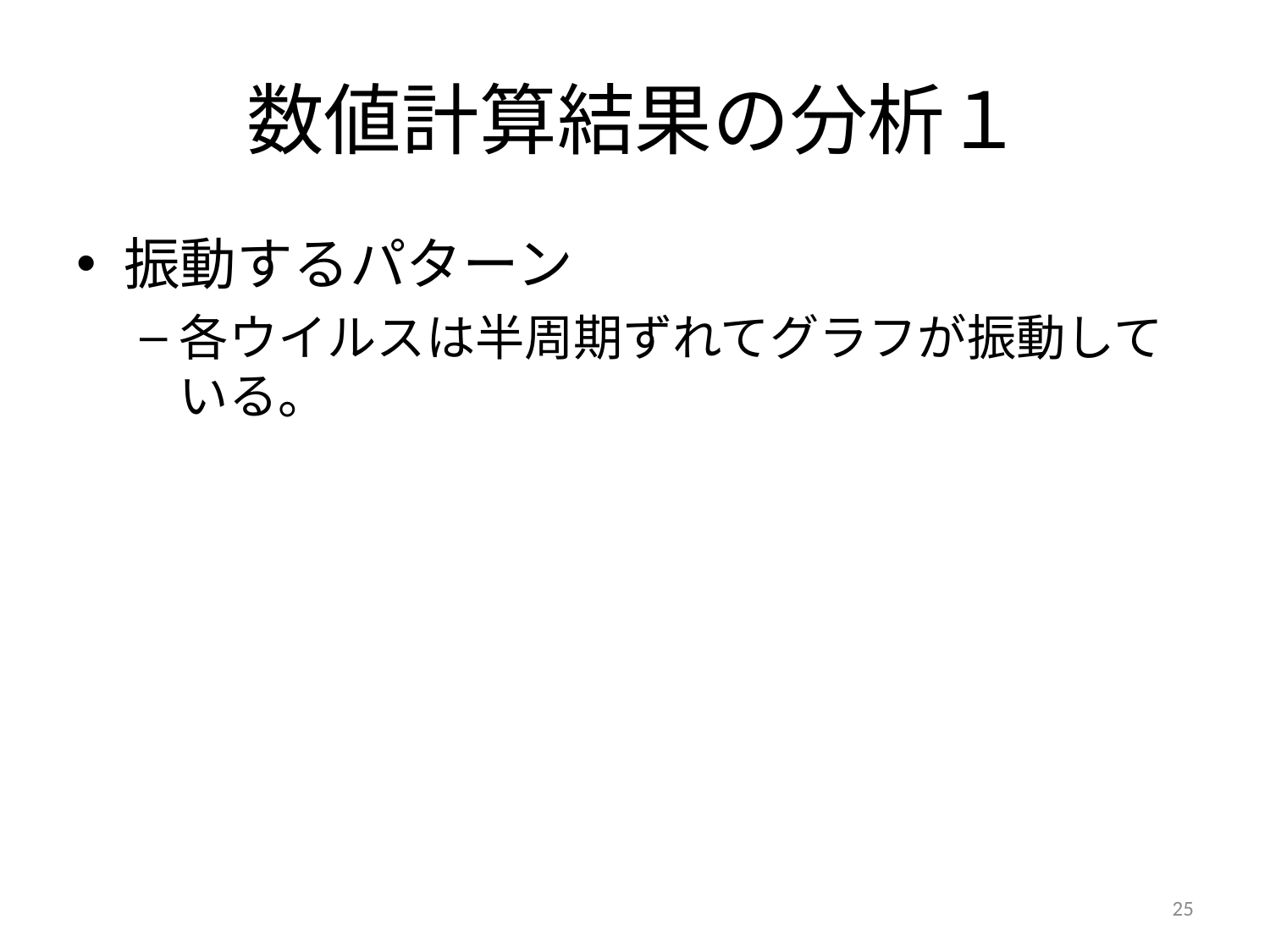

# 数値計算結果の分析１
振動するパターン
各ウイルスは半周期ずれてグラフが振動している。
25